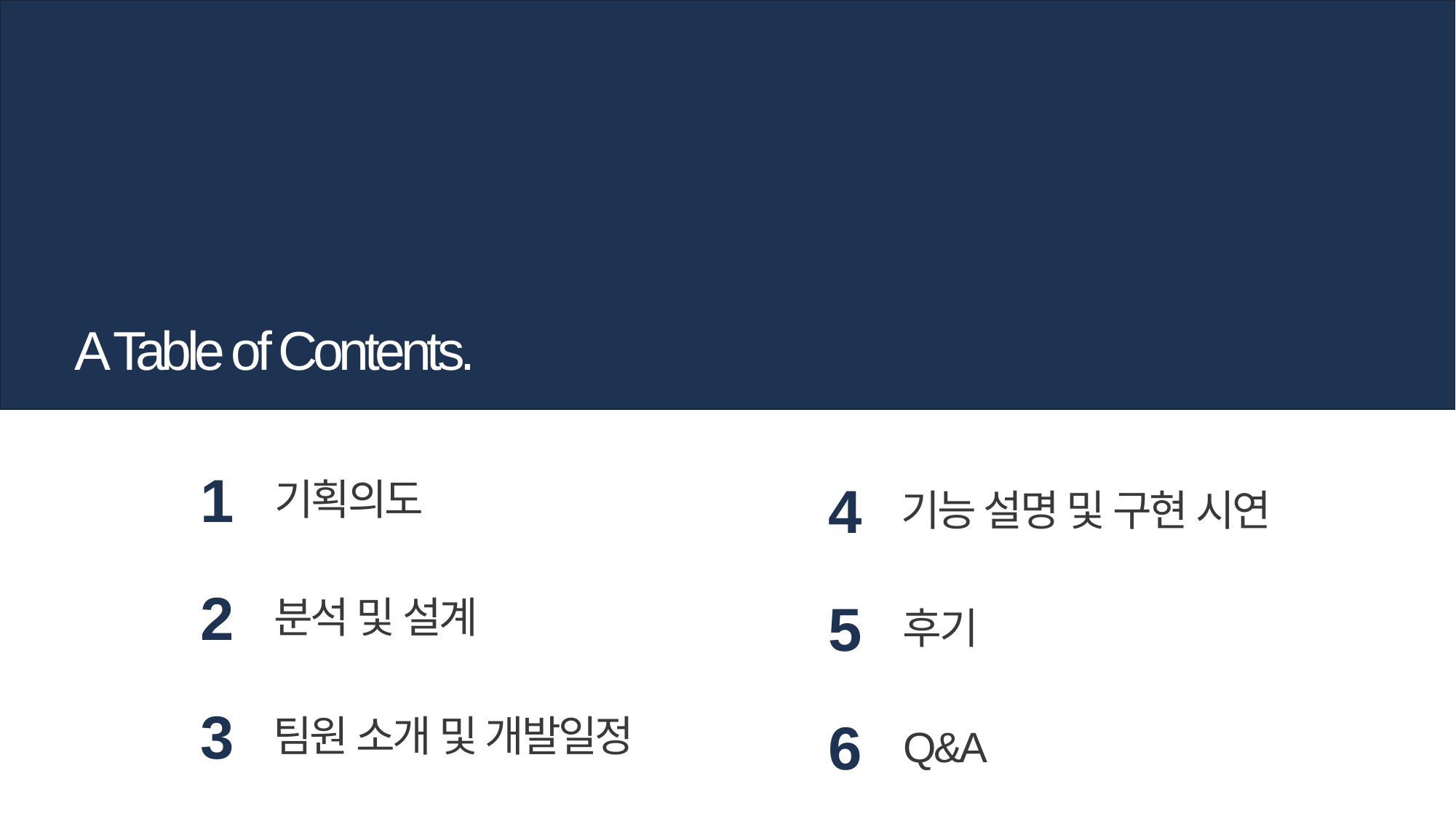

A Table of Contents.
1
기획의도
4
기능 설명 및 구현 시연
2
분석 및 설계
5
후기
3
팀원 소개 및 개발일정
6
Q&A